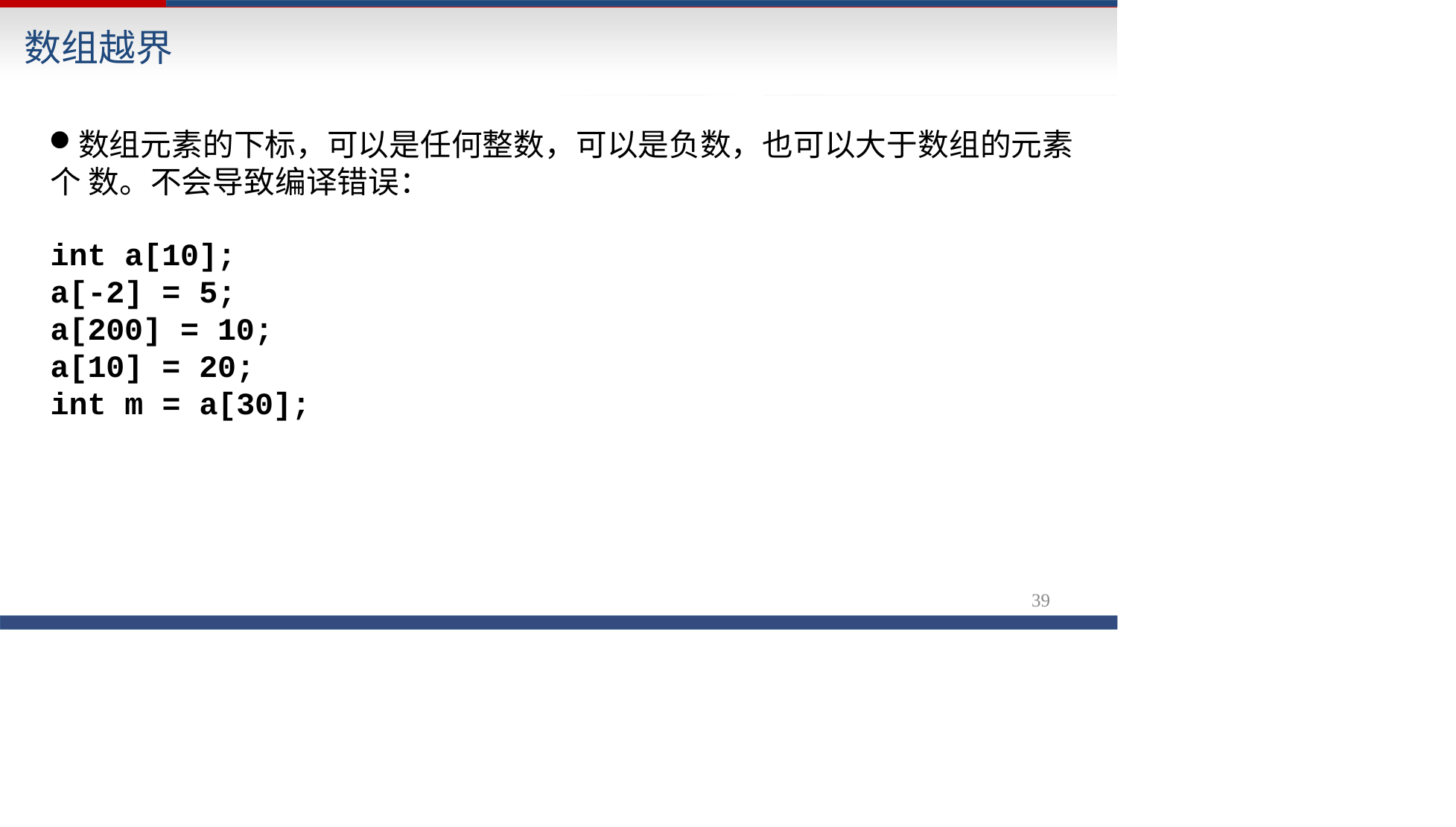

# 数组越界
数组元素的下标，可以是任何整数，可以是负数，也可以大于数组的元素个 数。不会导致编译错误：
int a[10];
a[-2] = 5;
a[200] = 10;
a[10] = 20;
int m = a[30];
39